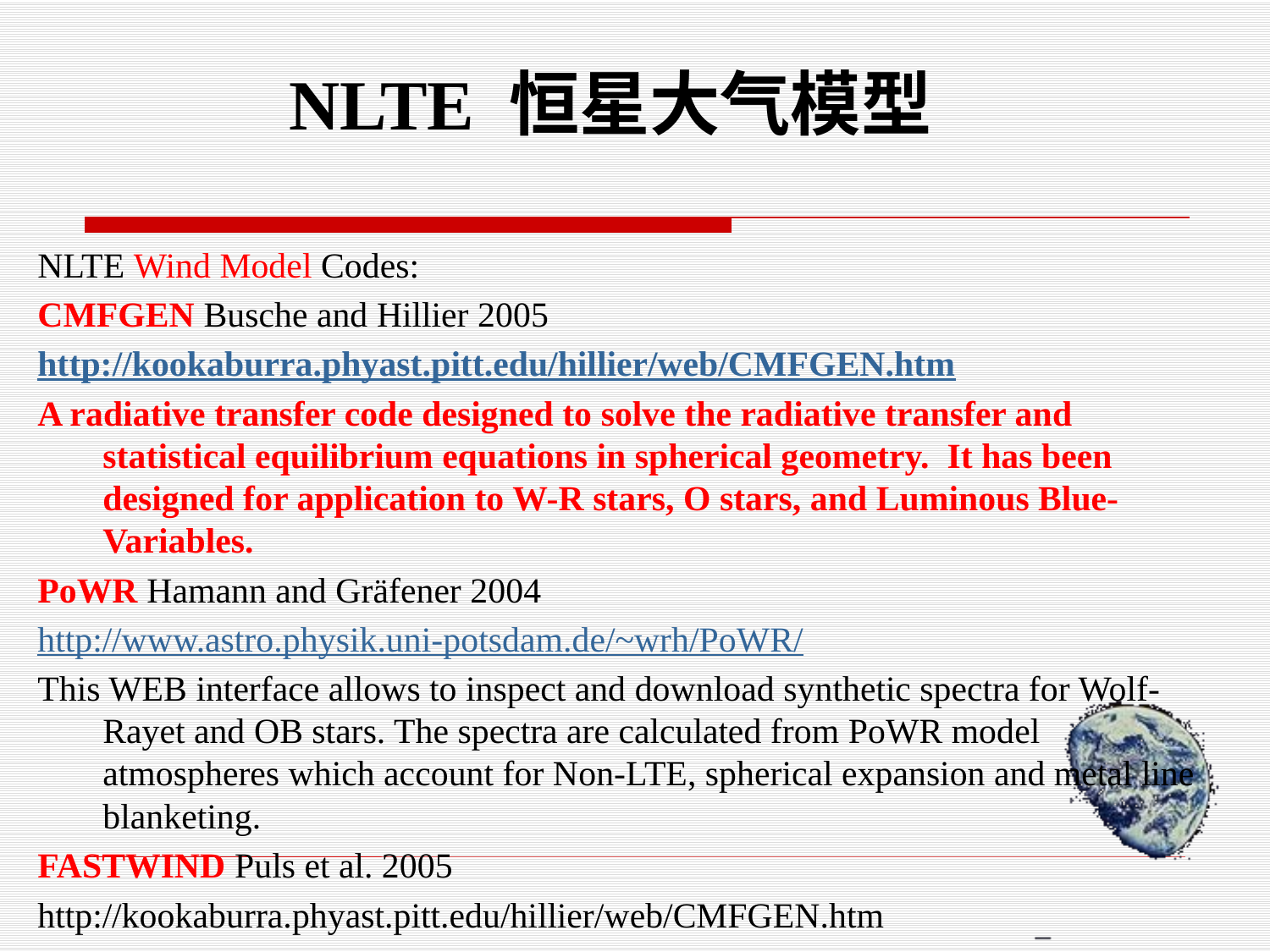

# NLTE 恒星大气模型
NLTE Wind Model Codes:
CMFGEN Busche and Hillier 2005
http://kookaburra.phyast.pitt.edu/hillier/web/CMFGEN.htm
A radiative transfer code designed to solve the radiative transfer and statistical equilibrium equations in spherical geometry.  It has been designed for application to W-R stars, O stars, and Luminous Blue-Variables.
PoWR Hamann and Gräfener 2004
http://www.astro.physik.uni-potsdam.de/~wrh/PoWR/
This WEB interface allows to inspect and download synthetic spectra for Wolf-Rayet and OB stars. The spectra are calculated from PoWR model atmospheres which account for Non-LTE, spherical expansion and metal line blanketing.
FASTWIND Puls et al. 2005
http://kookaburra.phyast.pitt.edu/hillier/web/CMFGEN.htm